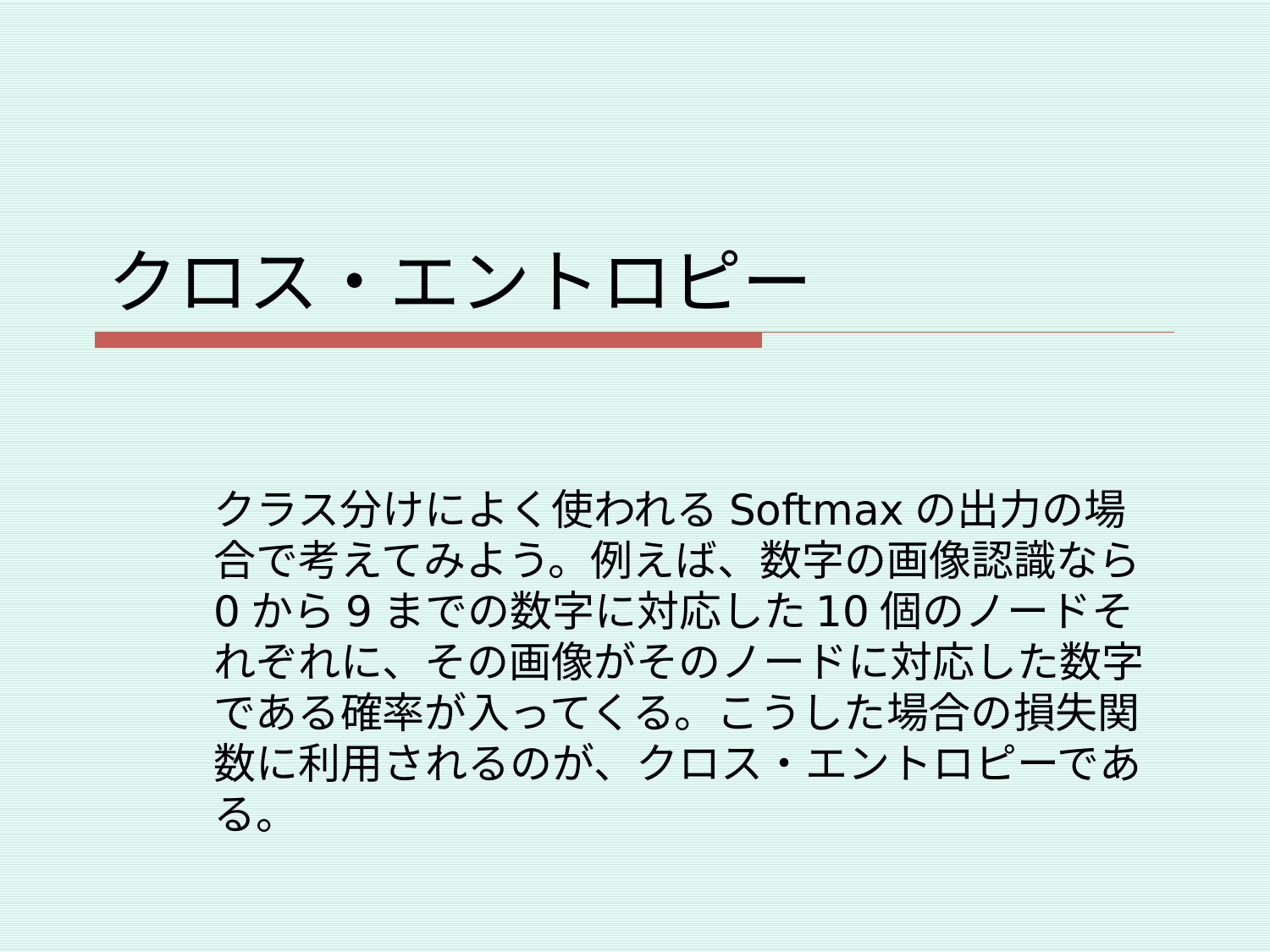

# クロス・エントロピー
クラス分けによく使われるSoftmaxの出力の場合で考えてみよう。例えば、数字の画像認識なら0から9までの数字に対応した10個のノードそれぞれに、その画像がそのノードに対応した数字である確率が入ってくる。こうした場合の損失関数に利用されるのが、クロス・エントロピーである。